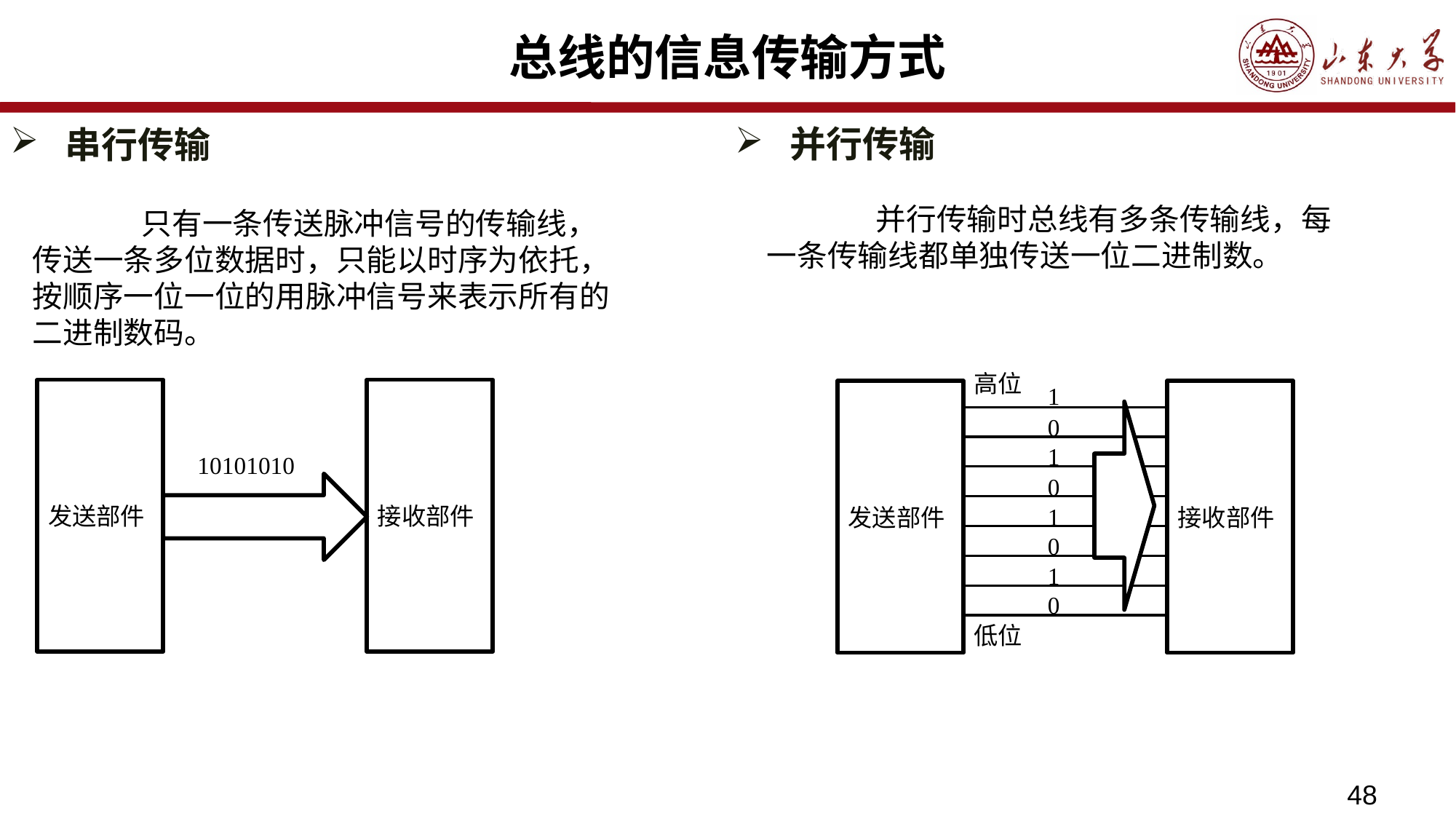

# 总线的信息传输方式
串行传输
并行传输
	并行传输时总线有多条传输线，每一条传输线都单独传送一位二进制数。
	只有一条传送脉冲信号的传输线，传送一条多位数据时，只能以时序为依托，按顺序一位一位的用脉冲信号来表示所有的二进制数码。
高位
1
发送部件
接收部件
发送部件
接收部件

0
1
10101010
0

1
0
1
0
低位
48